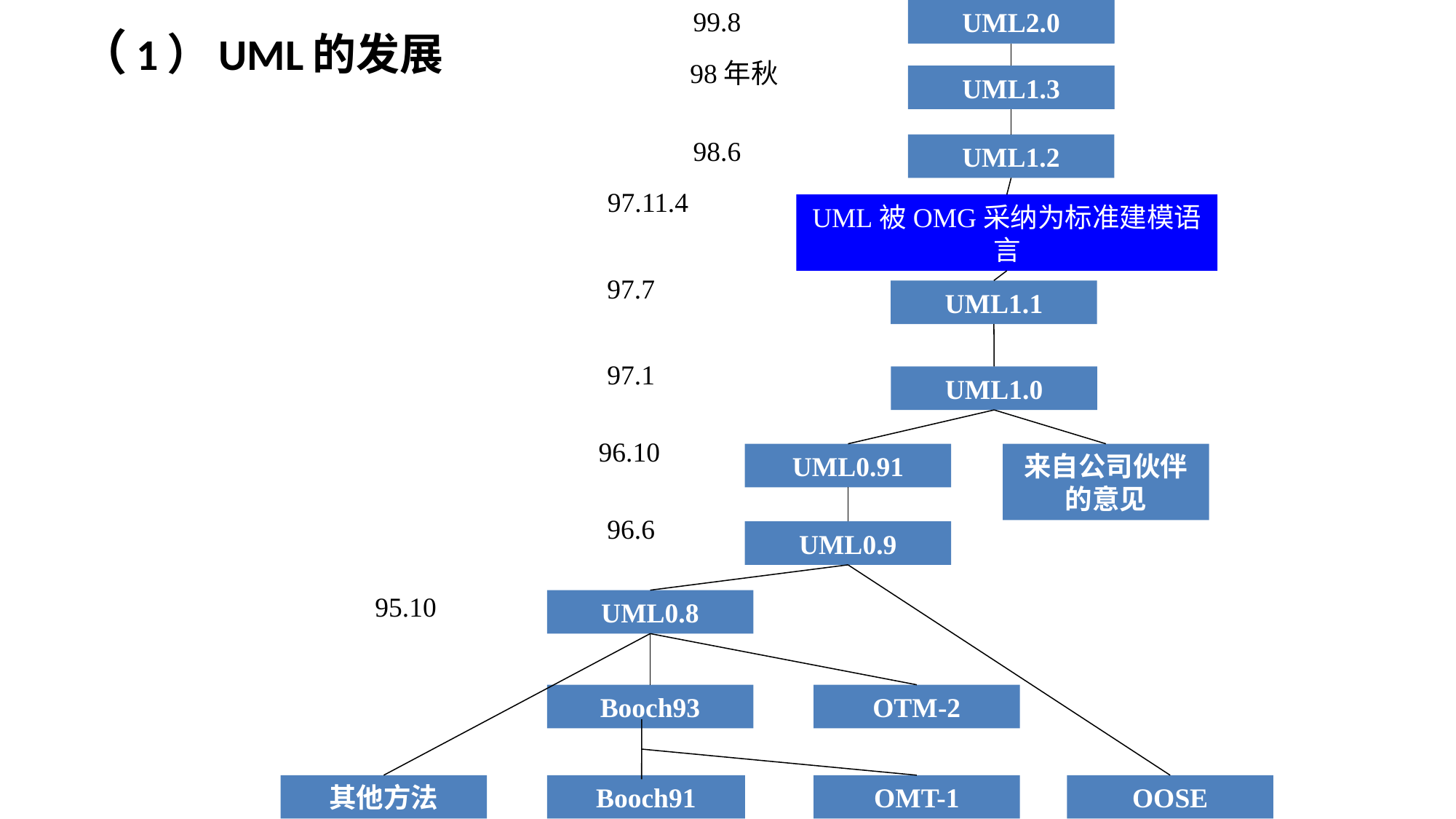

99.8
UML2.0
UML2.0
# （1）UML的发展
98年秋
UML1.3
UML1.3
98.6
UML1.2
97.11.4
UML被OMG采纳为标准建模语言
97.7
UML1.1
97.1
UML1.0
96.10
UML0.91
来自公司伙伴的意见
96.6
UML0.9
95.10
UML0.8
Booch93
OTM-2

其他方法
Booch91
OMT-1
OOSE